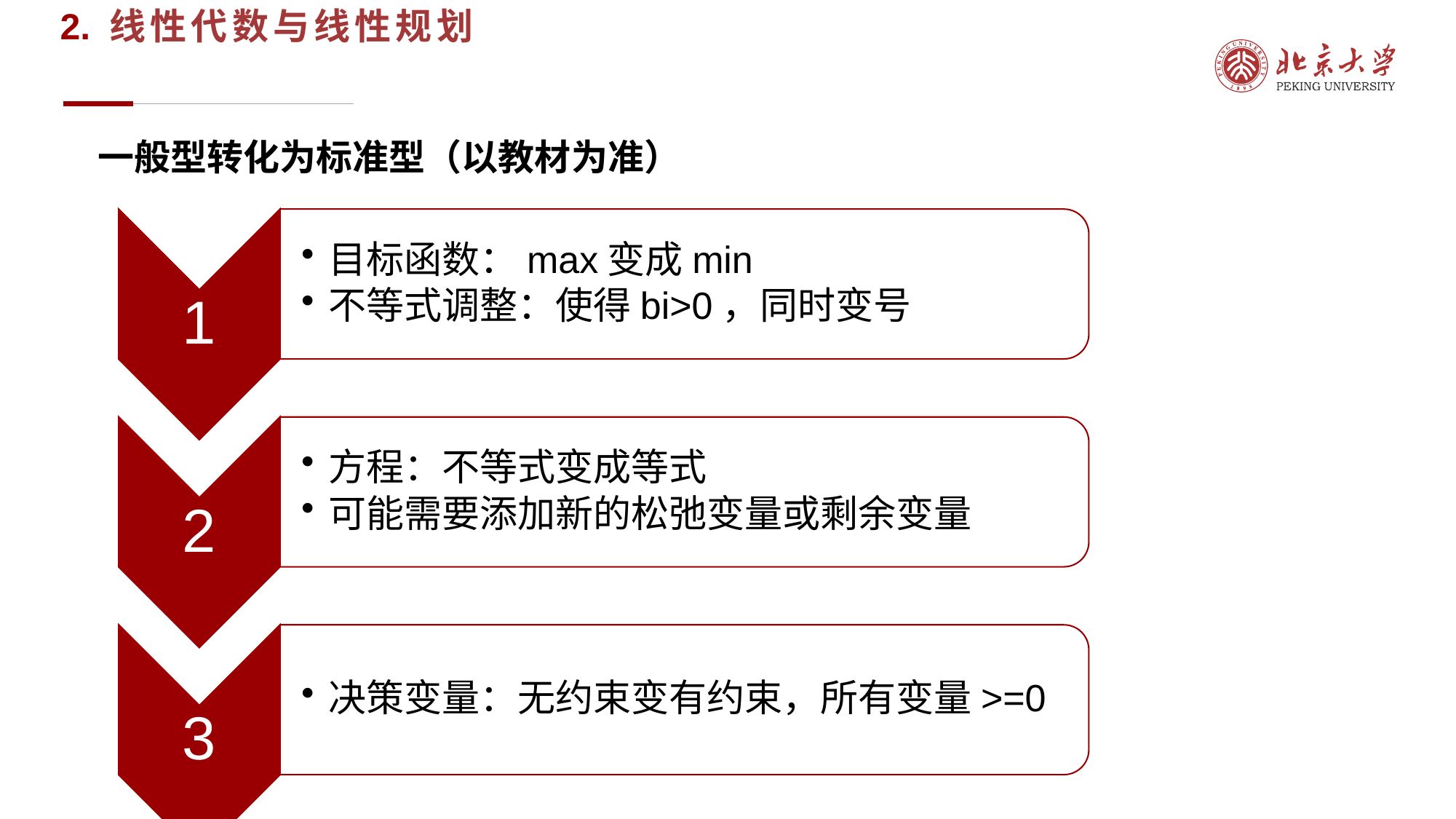

2. 线性代数与线性规划

一般型转化为标准型（以教材为准）
1
目标函数：max变成min
不等式调整：使得bi>0，同时变号
2
方程：不等式变成等式
可能需要添加新的松弛变量或剩余变量
3
决策变量：无约束变有约束，所有变量>=0